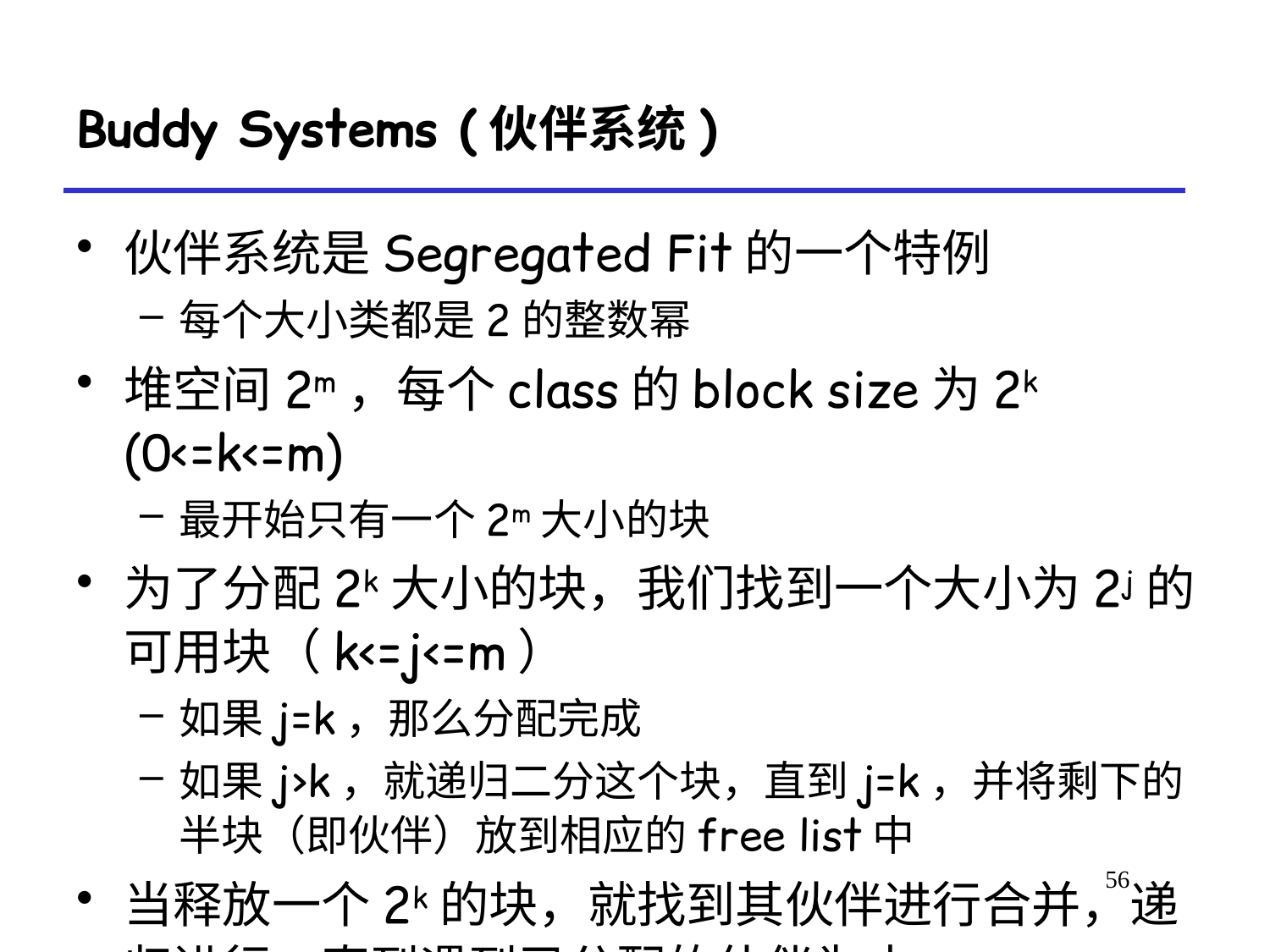

# Buddy Systems (伙伴系统)
伙伴系统是Segregated Fit的一个特例
每个大小类都是2的整数幂
堆空间2m，每个class的block size为2k (0<=k<=m)
最开始只有一个2m大小的块
为了分配2k大小的块，我们找到一个大小为2j的可用块（k<=j<=m）
如果j=k，那么分配完成
如果j>k，就递归二分这个块，直到j=k，并将剩下的半块（即伙伴）放到相应的free list中
当释放一个2k的块，就找到其伙伴进行合并，递归进行，直到遇到已分配的伙伴为止
56